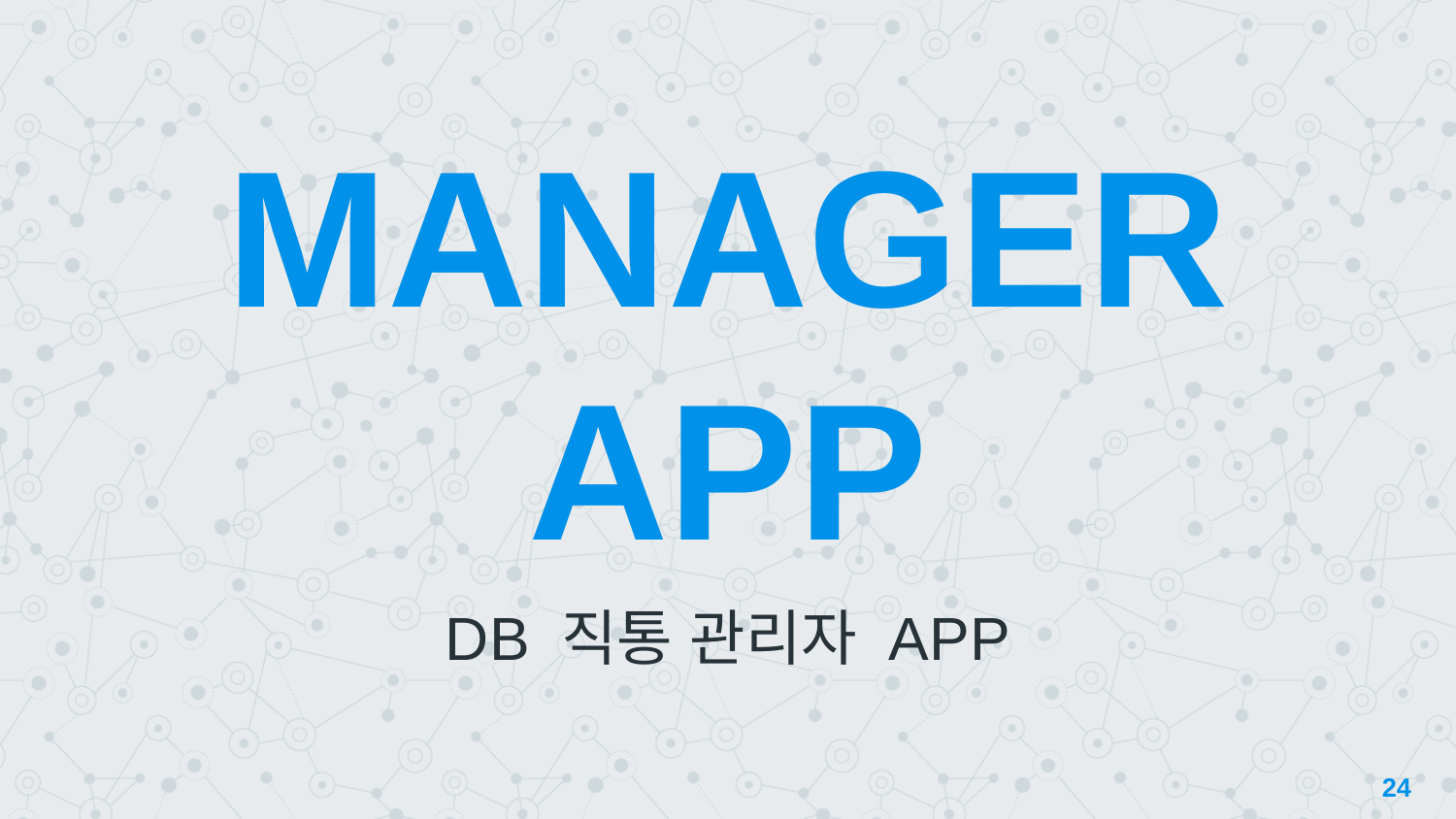

MANAGER
APP
DB 직통 관리자 APP
24